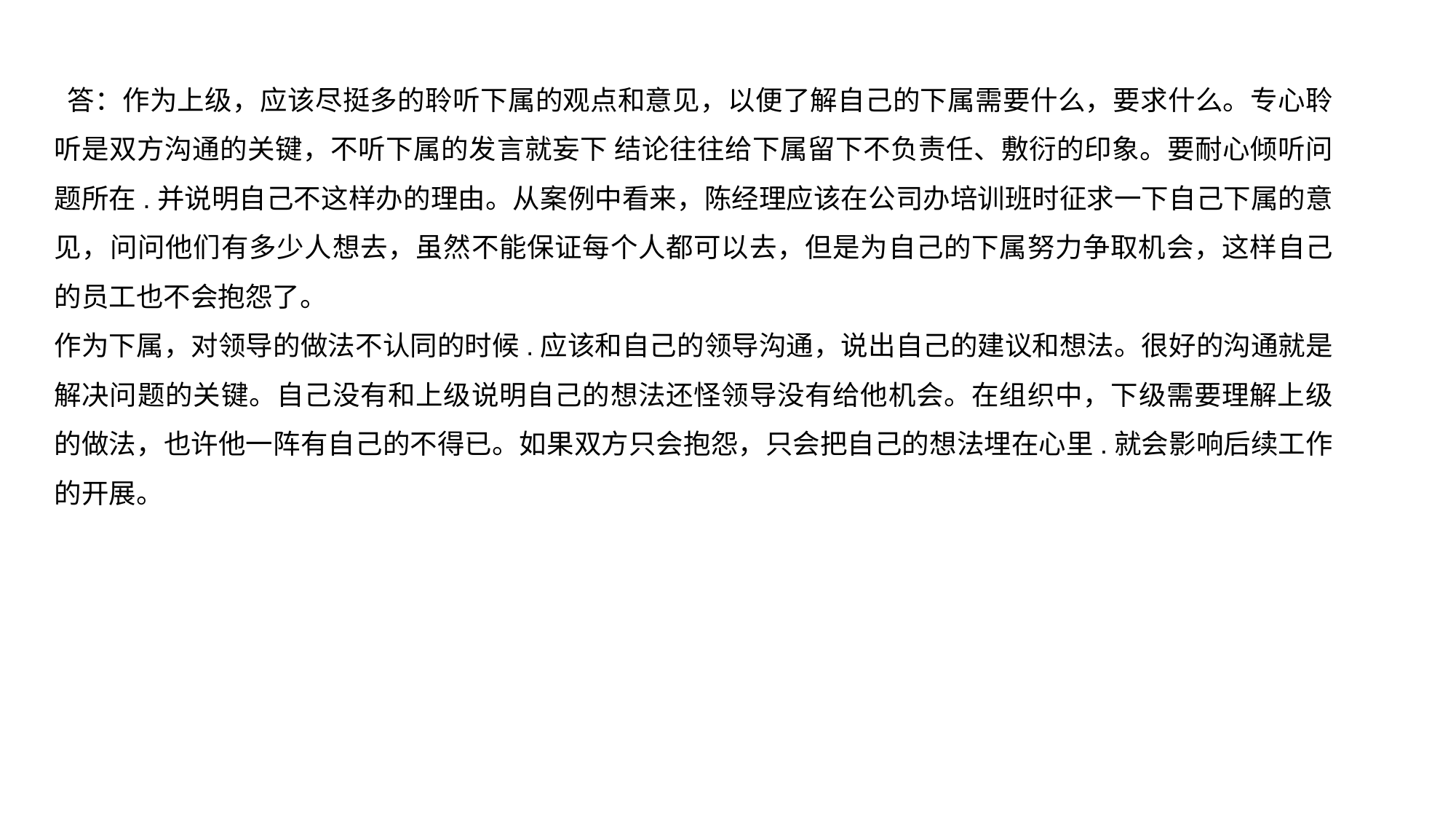

答：作为上级，应该尽挺多的聆听下属的观点和意见，以便了解自己的下属需要什么，要求什么。专心聆听是双方沟通的关键，不听下属的发言就妄下 结论往往给下属留下不负责任、敷衍的印象。要耐心倾听问题所在.并说明自己不这样办的理由。从案例中看来，陈经理应该在公司办培训班时征求一下自己下属的意见，问问他们有多少人想去，虽然不能保证每个人都可以去，但是为自己的下属努力争取机会，这样自己的员工也不会抱怨了。
作为下属，对领导的做法不认同的时候.应该和自己的领导沟通，说出自己的建议和想法。很好的沟通就是解决问题的关键。自己没有和上级说明自己的想法还怪领导没有给他机会。在组织中，下级需要理解上级的做法，也许他一阵有自己的不得已。如果双方只会抱怨，只会把自己的想法埋在心里.就会影响后续工作的开展。